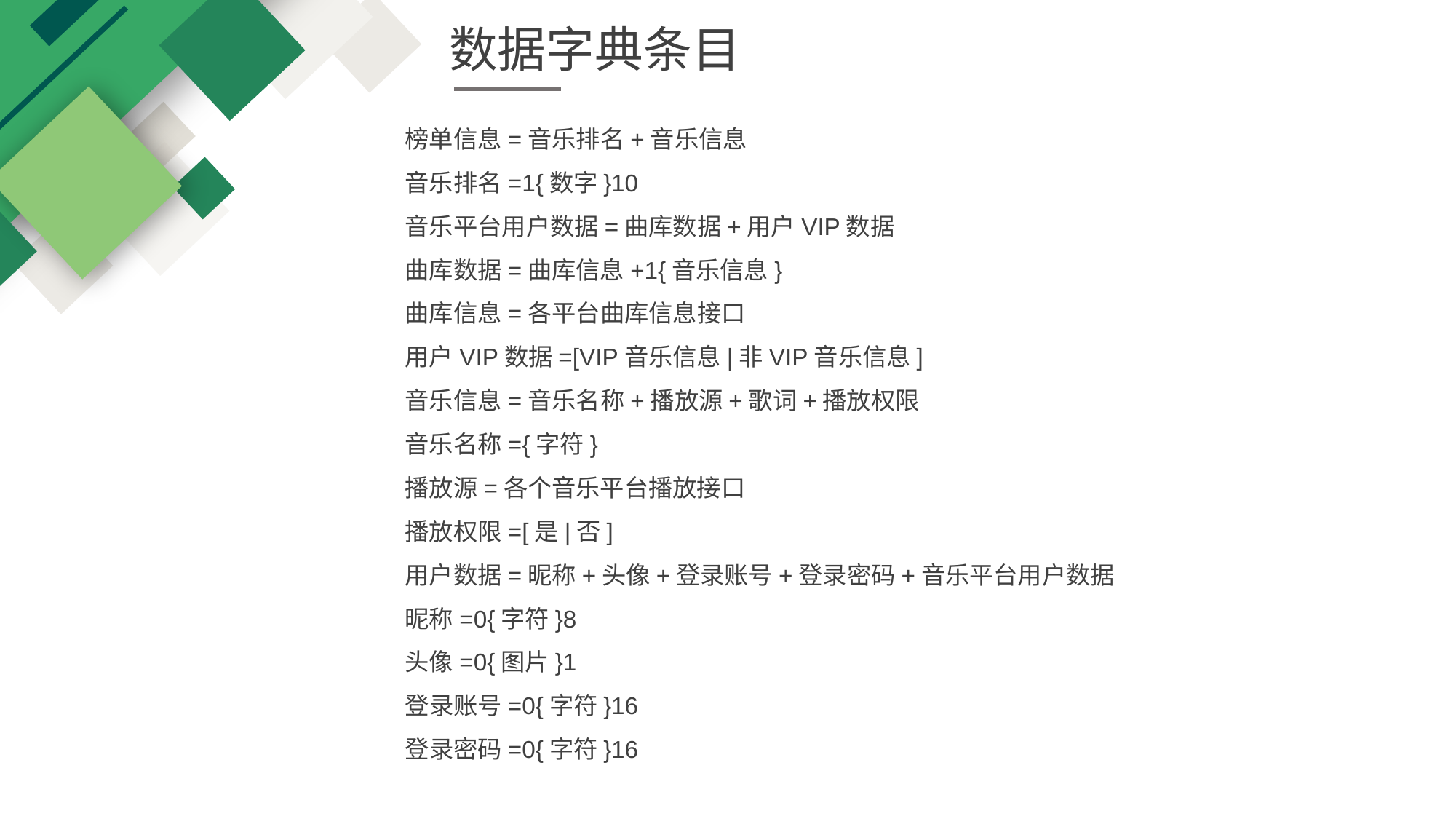

数据字典条目
榜单信息=音乐排名+音乐信息
音乐排名=1{数字}10
音乐平台用户数据=曲库数据+用户VIP数据
曲库数据=曲库信息+1{音乐信息}
曲库信息=各平台曲库信息接口
用户VIP数据=[VIP音乐信息|非VIP音乐信息]
音乐信息=音乐名称+播放源+歌词+播放权限
音乐名称={字符}
播放源=各个音乐平台播放接口
播放权限=[是|否]
用户数据=昵称+头像+登录账号+登录密码+音乐平台用户数据
昵称=0{字符}8
头像=0{图片}1
登录账号=0{字符}16
登录密码=0{字符}16